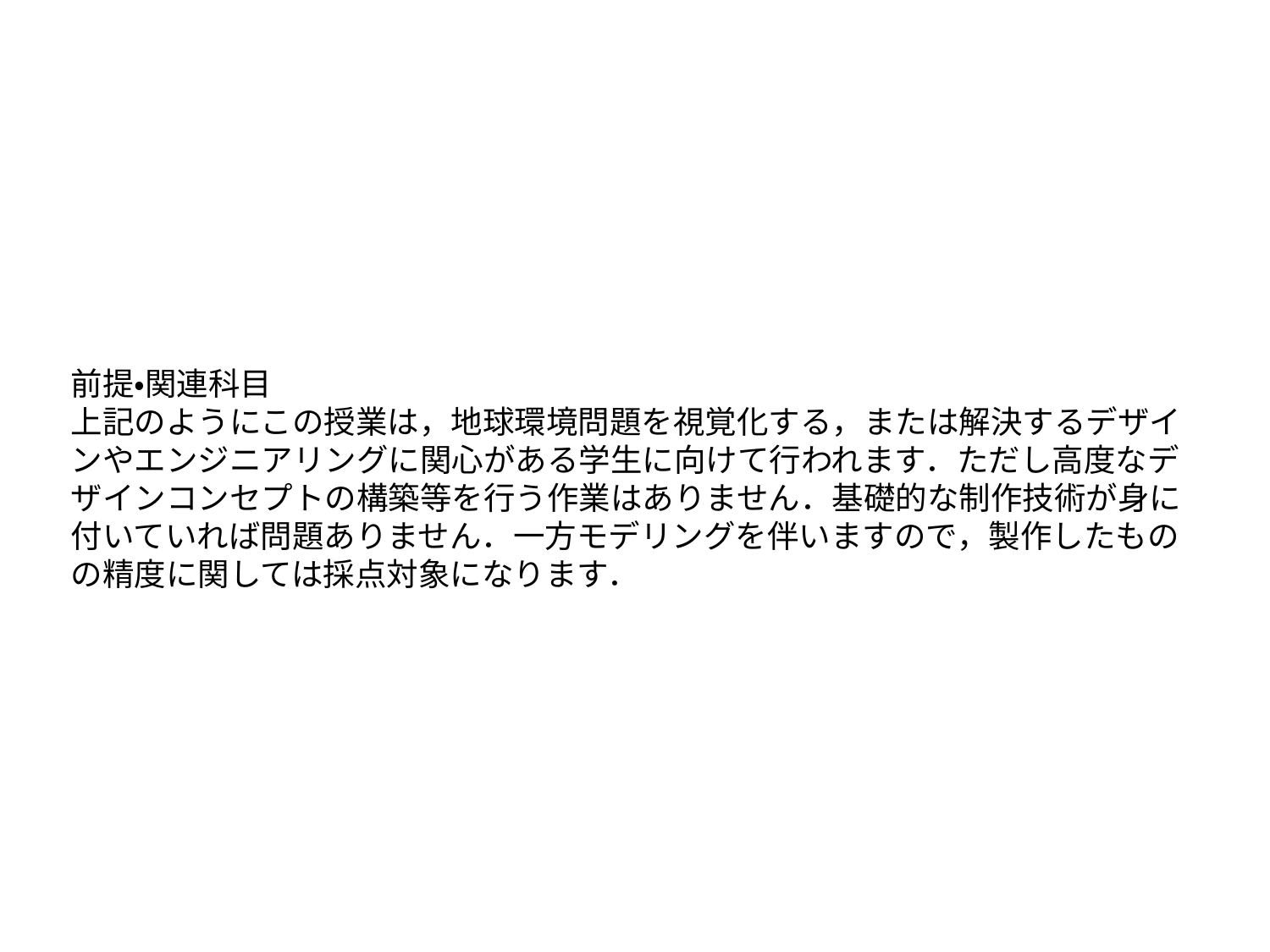

前提・関連科目
上記のようにこの授業は，地球環境問題を視覚化する，または解決するデザインやエンジニアリングに関心がある学生に向けて行われます．ただし高度なデザインコンセプトの構築等を行う作業はありません．基礎的な制作技術が身に付いていれば問題ありません．一方モデリングを伴いますので，製作したものの精度に関しては採点対象になります．